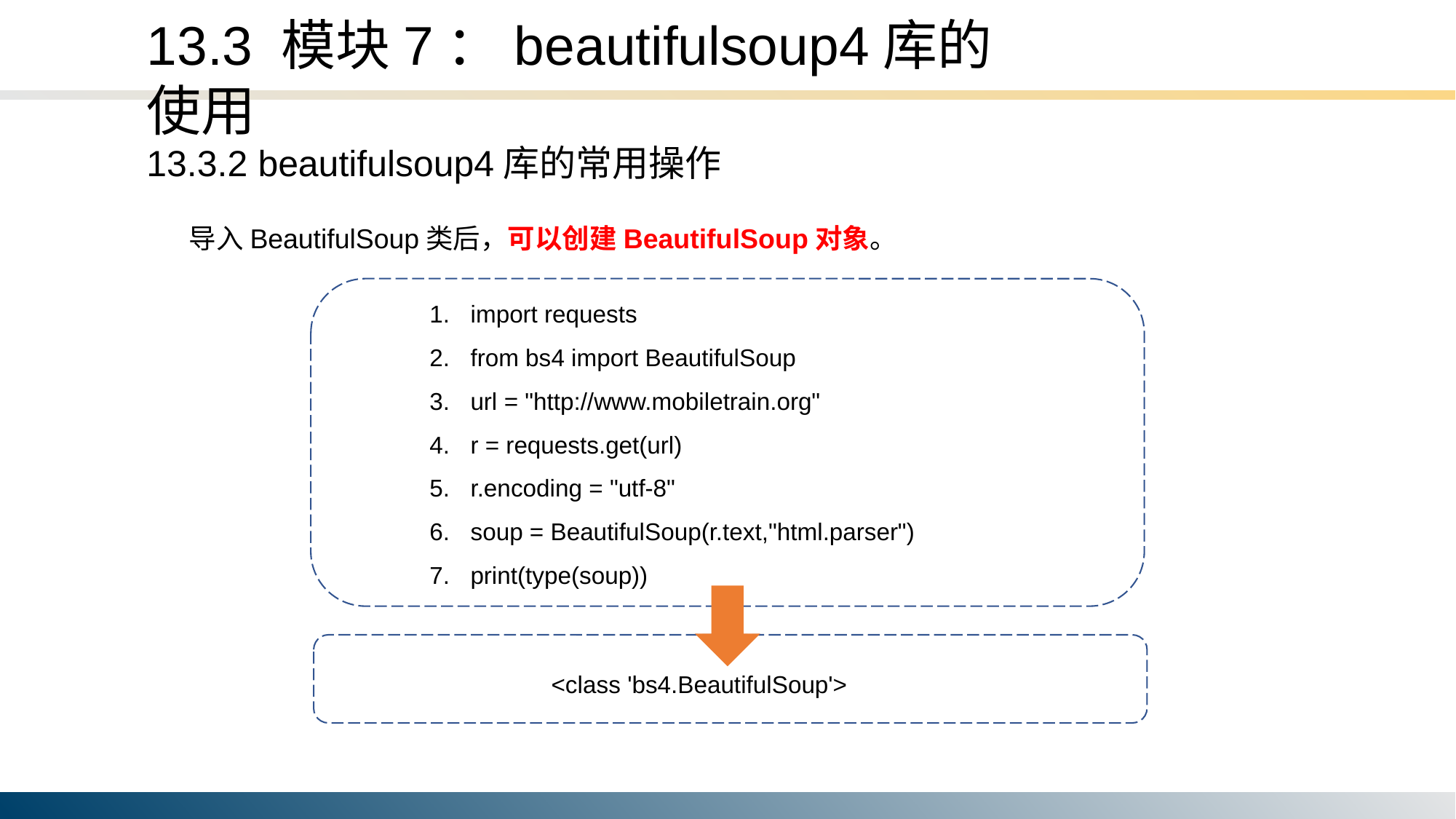

13.3 模块7：beautifulsoup4库的使用
13.3.2 beautifulsoup4库的常用操作
导入BeautifulSoup类后，可以创建BeautifulSoup对象。

import requests
from bs4 import BeautifulSoup
url = "http://www.mobiletrain.org"
r = requests.get(url)
r.encoding = "utf-8"
soup = BeautifulSoup(r.text,"html.parser")
print(type(soup))

<class 'bs4.BeautifulSoup'>